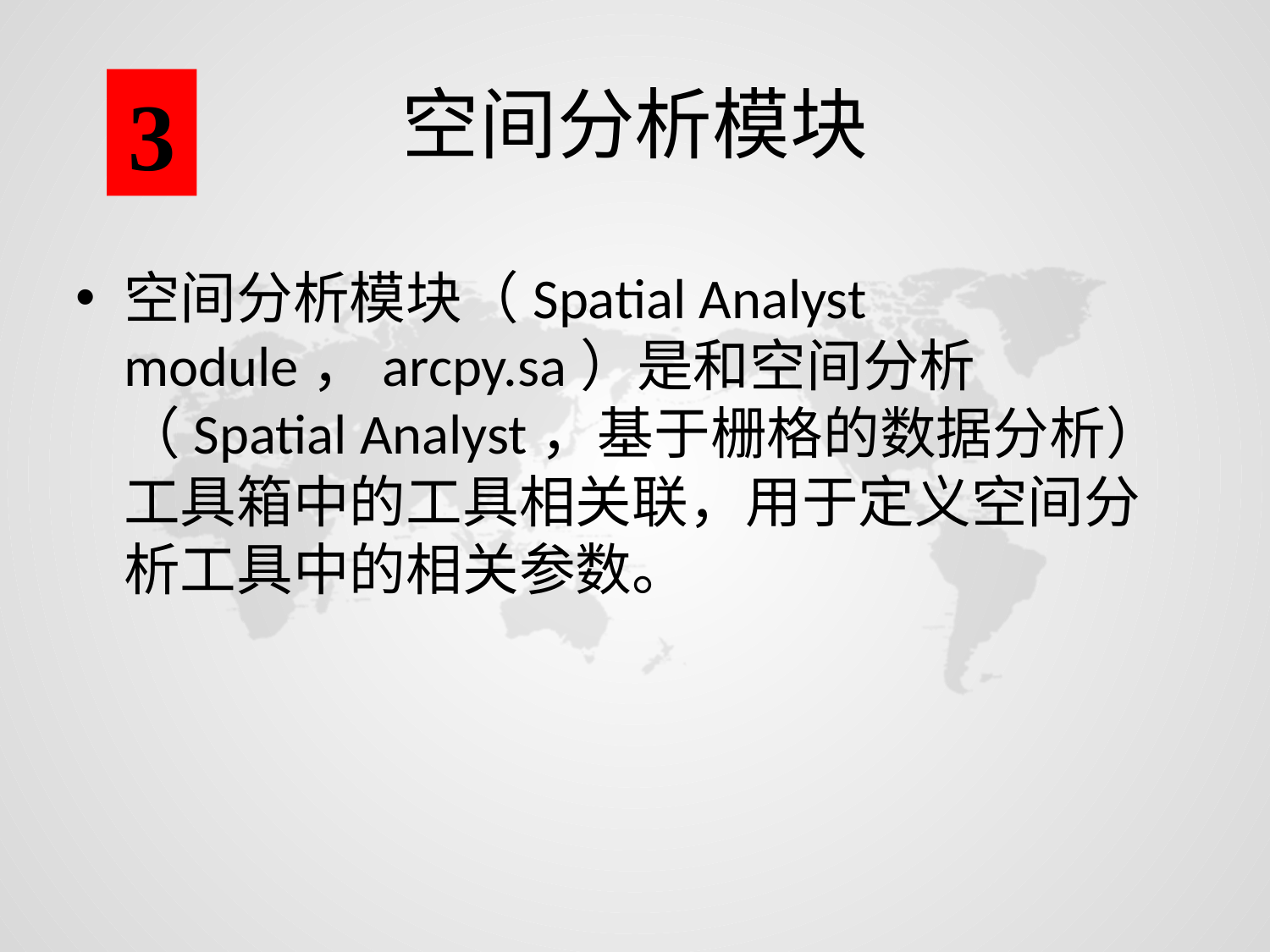

# 空间分析模块
3
空间分析模块（Spatial Analyst module，arcpy.sa）是和空间分析（Spatial Analyst，基于栅格的数据分析）工具箱中的工具相关联，用于定义空间分析工具中的相关参数。